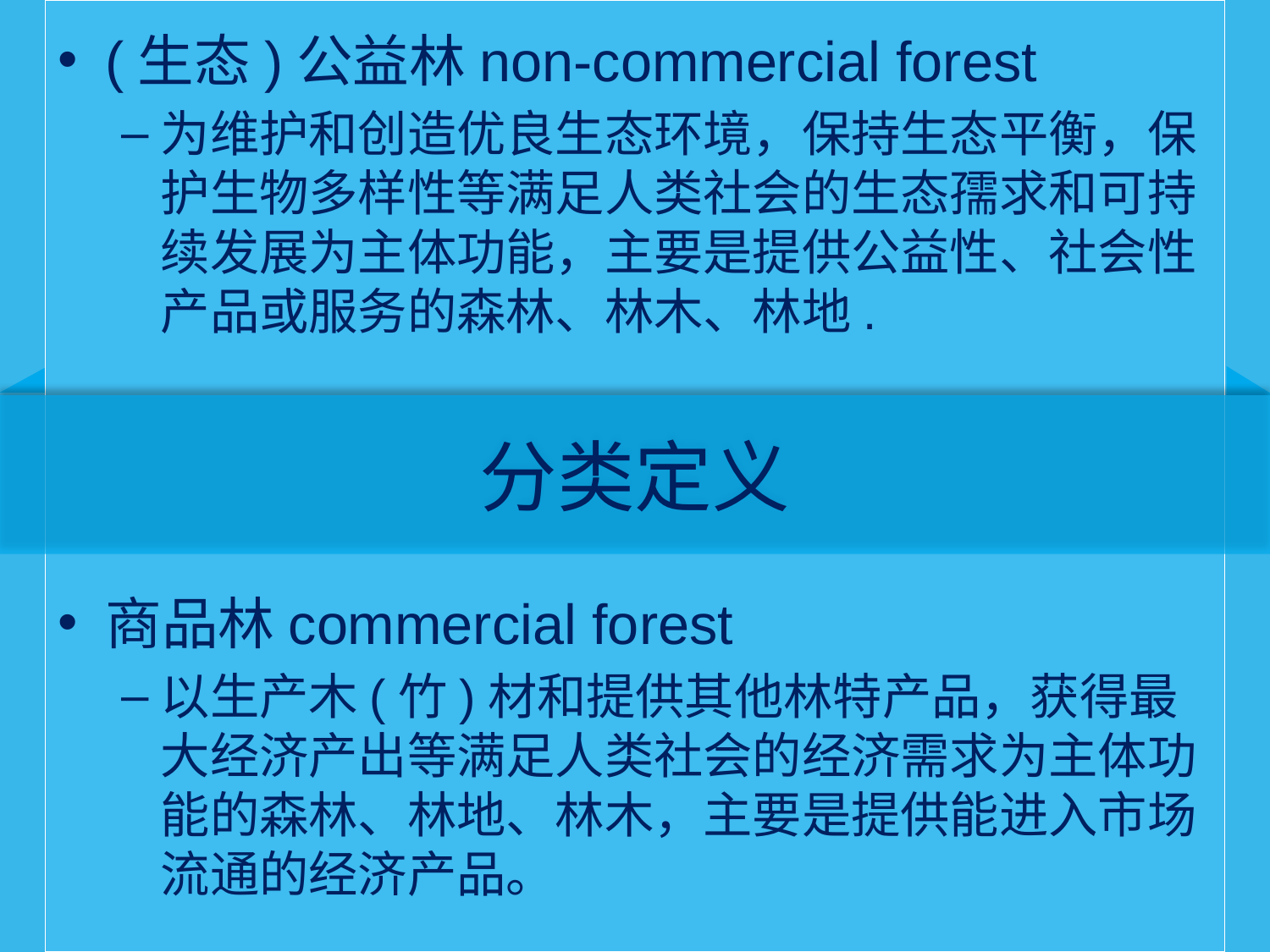

(生态)公益林non-commercial forest
为维护和创造优良生态环境，保持生态平衡，保护生物多样性等满足人类社会的生态孺求和可持续发展为主体功能，主要是提供公益性、社会性产品或服务的森林、林木、林地.

商品林commercial forest
以生产木(竹)材和提供其他林特产品，获得最大经济产出等满足人类社会的经济需求为主体功能的森林、林地、林木，主要是提供能进入市场流通的经济产品。
# 分类定义